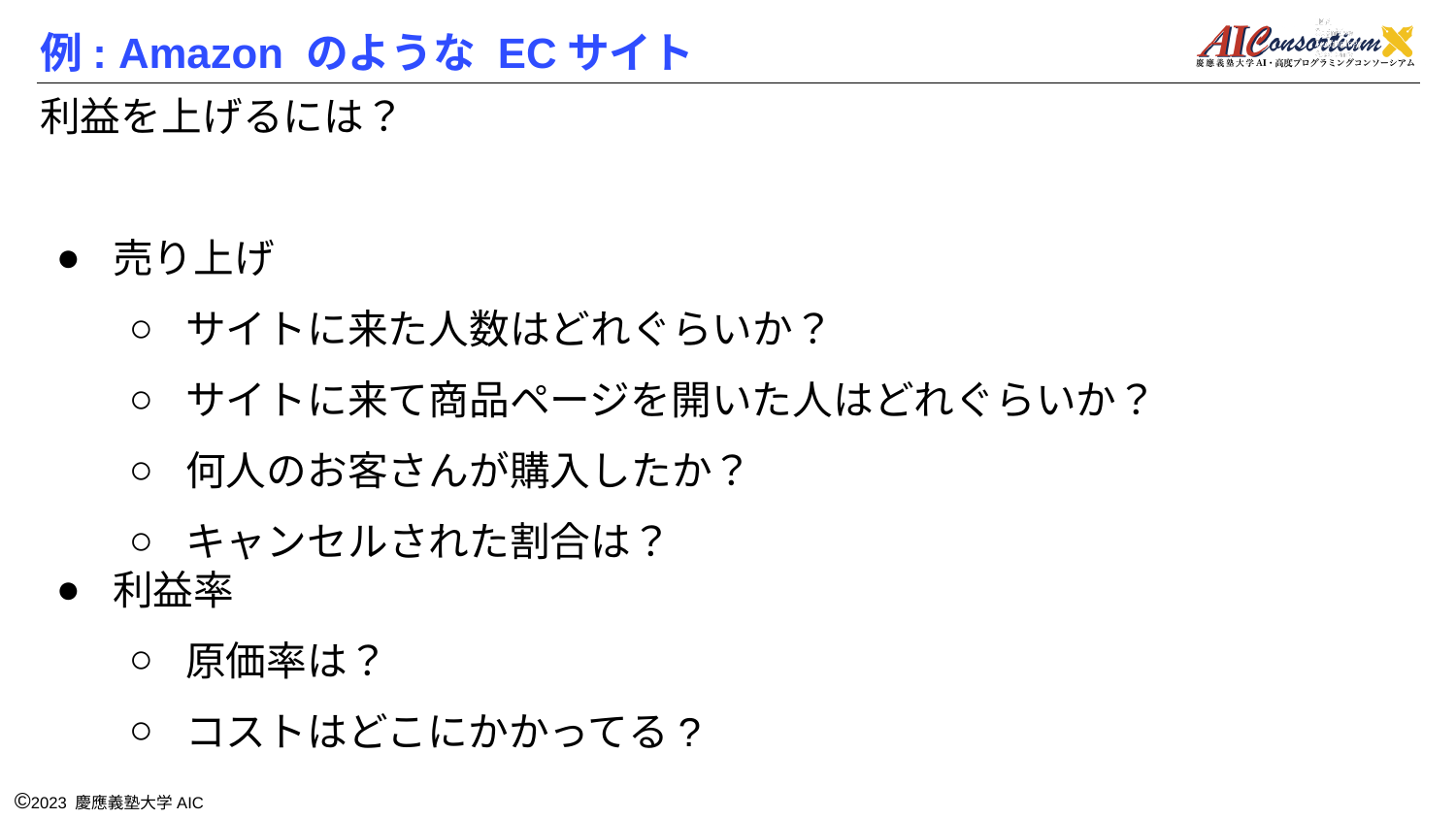

# 例: Amazon のような ECサイト
利益を上げるには？

売り上げ
サイトに来た人数はどれぐらいか？
サイトに来て商品ページを開いた人はどれぐらいか？
何人のお客さんが購入したか？
キャンセルされた割合は？
利益率
原価率は？
コストはどこにかかってる?